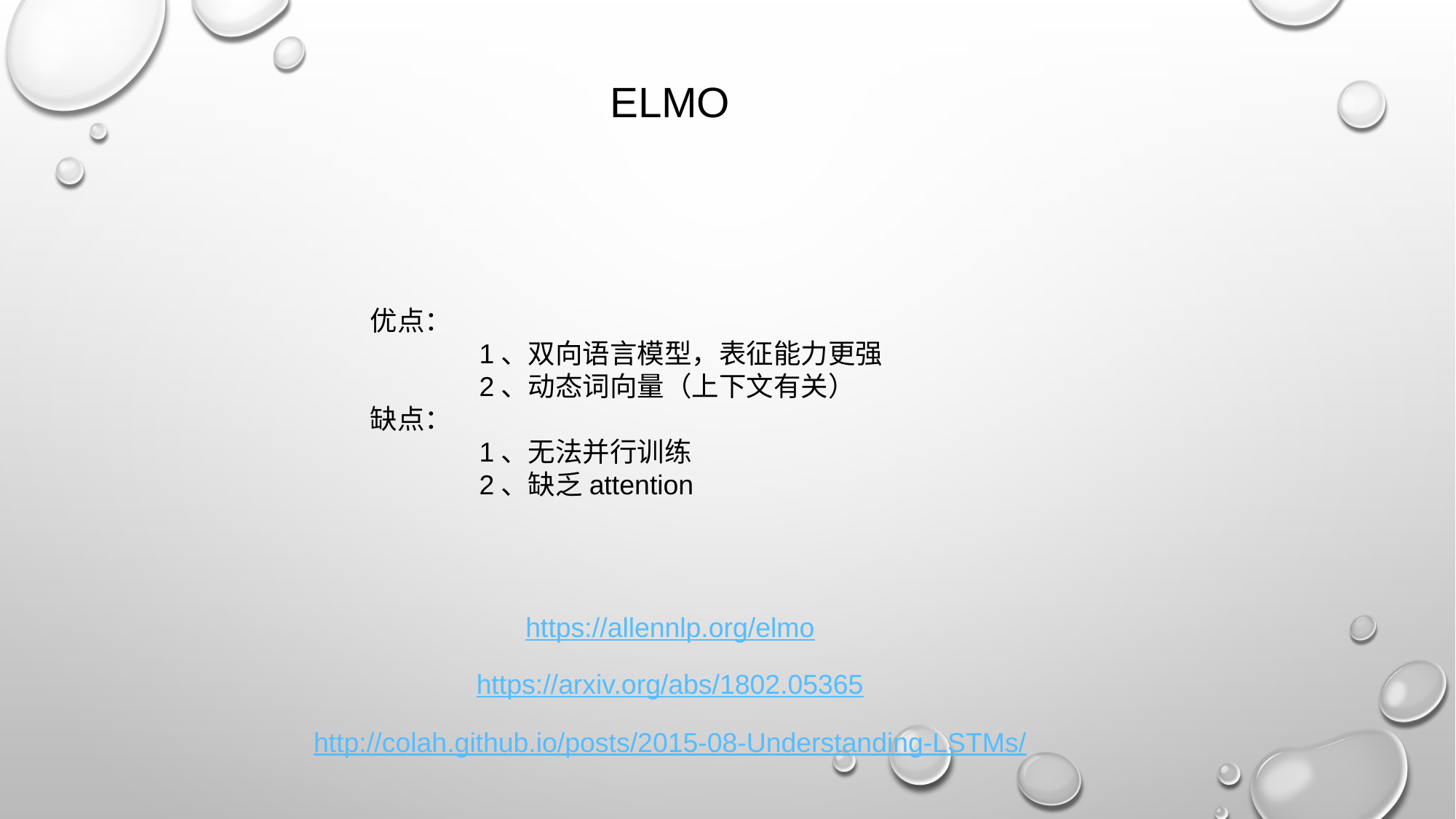

ELMO
优点：
	1、双向语言模型，表征能力更强
	2、动态词向量（上下文有关）
缺点：
	1、无法并行训练
	2、缺乏attention

https://allennlp.org/elmo
https://arxiv.org/abs/1802.05365
http://colah.github.io/posts/2015-08-Understanding-LSTMs/